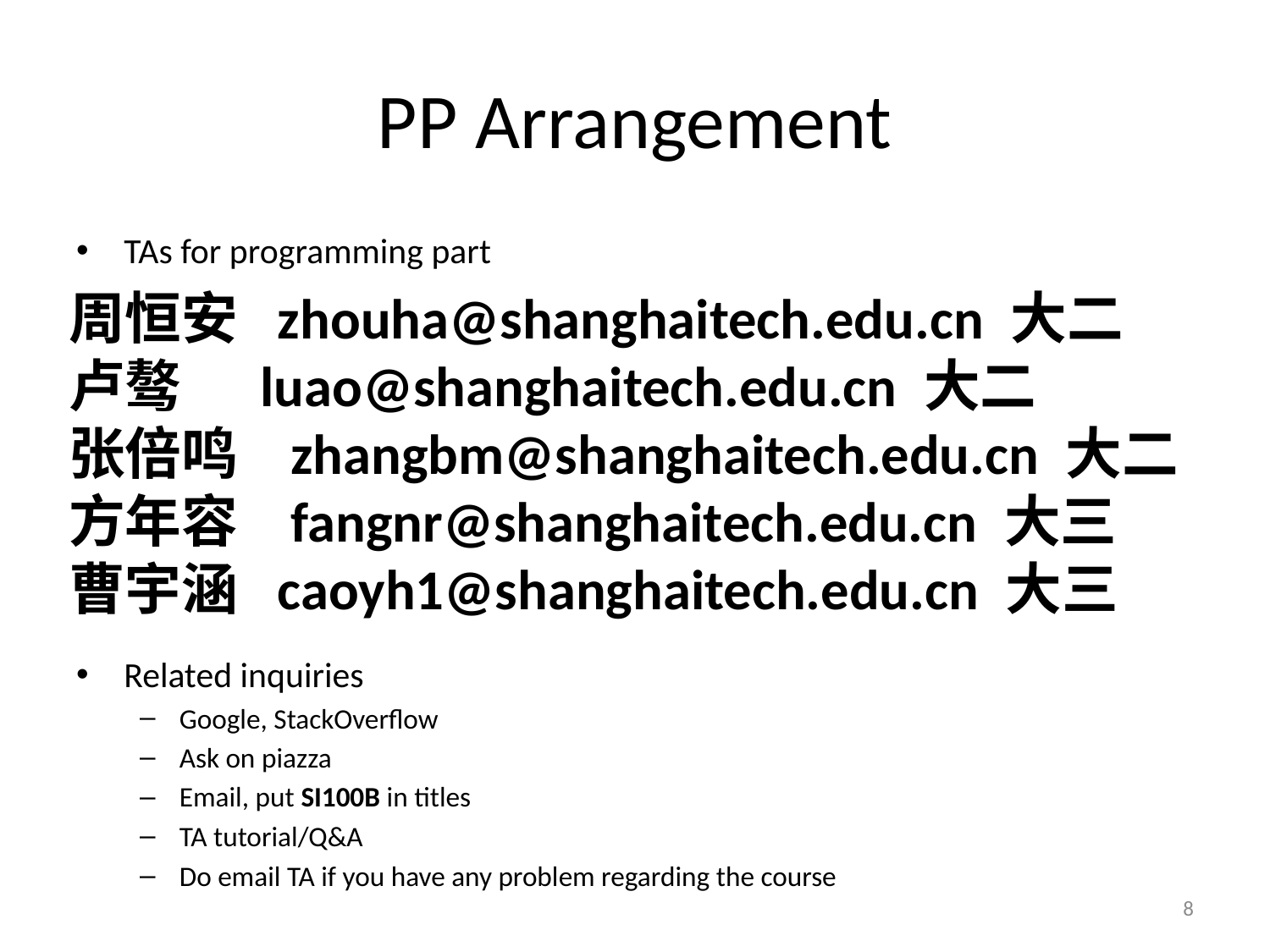

# PP Arrangement
TAs for programming part

Related inquiries
Google, StackOverflow
Ask on piazza
Email, put SI100B in titles
TA tutorial/Q&A
Do email TA if you have any problem regarding the course
周恒安  zhouha@shanghaitech.edu.cn 大二
卢骜     luao@shanghaitech.edu.cn 大二
张倍鸣   zhangbm@shanghaitech.edu.cn 大二
方年容   fangnr@shanghaitech.edu.cn 大三
曹宇涵  caoyh1@shanghaitech.edu.cn 大三
8